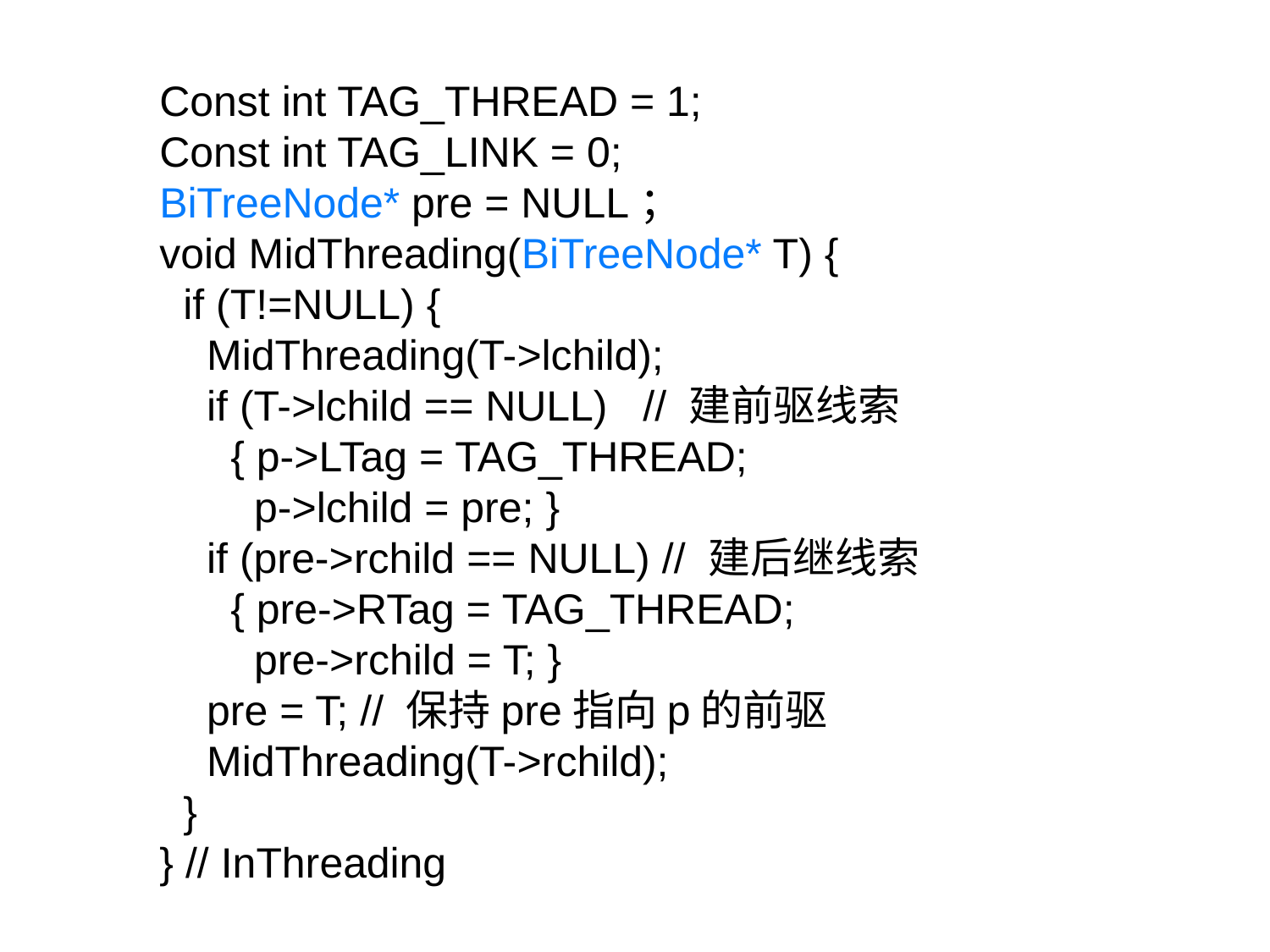

Const int TAG_THREAD = 1;
Const int TAG_LINK = 0;
BiTreeNode* pre = NULL；
void MidThreading(BiTreeNode* T) {
  if (T!=NULL) {
    MidThreading(T->lchild);
    if (T->lchild == NULL)   // 建前驱线索
      { p->LTag = TAG_THREAD;
        p->lchild = pre; }
    if (pre->rchild == NULL) // 建后继线索
      { pre->RTag = TAG_THREAD;
        pre->rchild = T; }
    pre = T; // 保持pre指向p的前驱
    MidThreading(T->rchild);
  }
} // InThreading